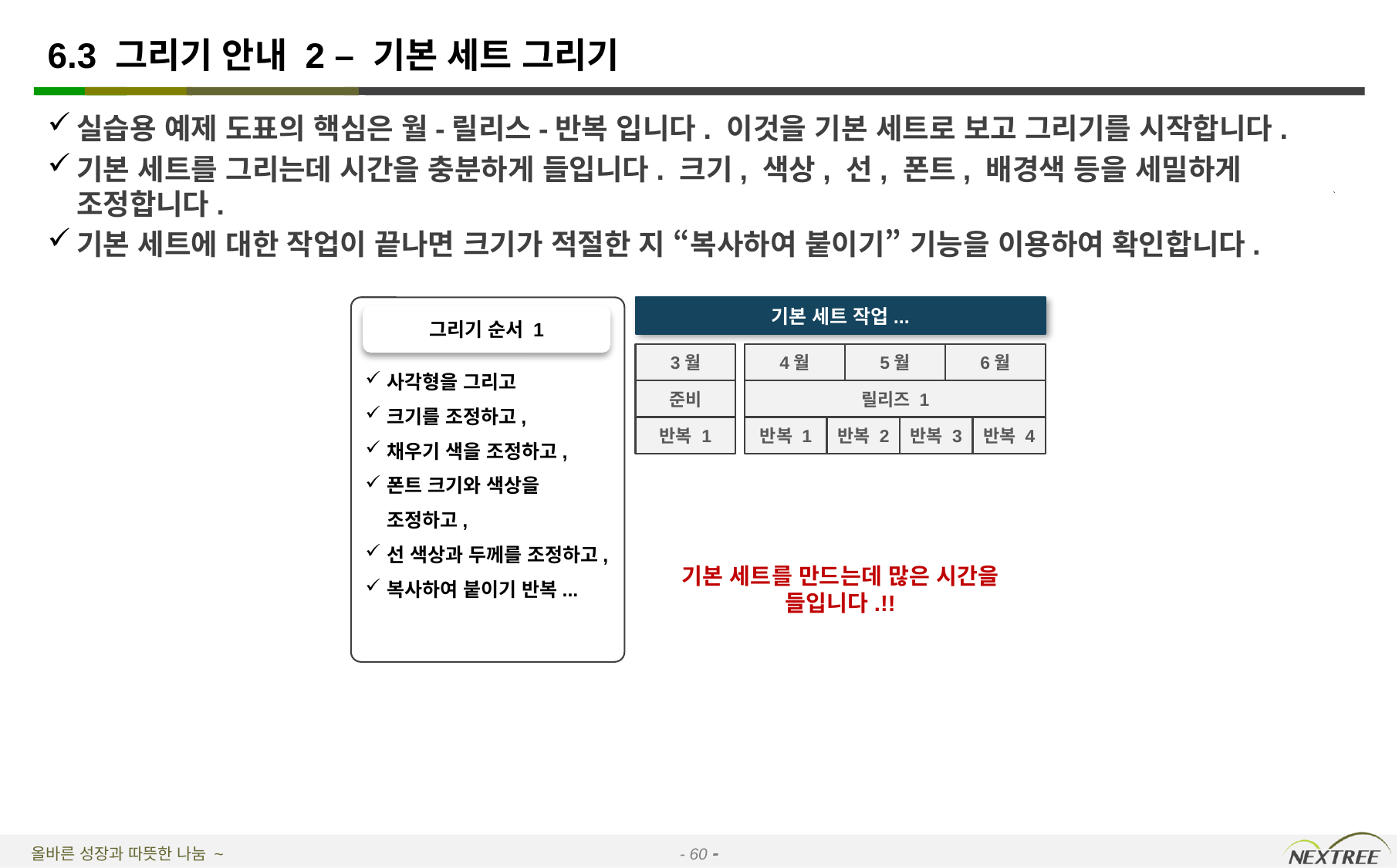

# 6.3 그리기 안내 2 – 기본 세트 그리기
실습용 예제 도표의 핵심은 월-릴리스-반복 입니다. 이것을 기본 세트로 보고 그리기를 시작합니다.
기본 세트를 그리는데 시간을 충분하게 들입니다. 크기, 색상, 선, 폰트, 배경색 등을 세밀하게 조정합니다.
기본 세트에 대한 작업이 끝나면 크기가 적절한 지 “복사하여 붙이기” 기능을 이용하여 확인합니다.
사각형을 그리고
크기를 조정하고,
채우기 색을 조정하고,
폰트 크기와 색상을 조정하고,
선 색상과 두께를 조정하고,
복사하여 붙이기 반복...
기본 세트 작업...
그리기 순서 1
3월
4월
5월
6월
준비
릴리즈 1
반복 1
반복 1
반복 2
반복 3
반복 4
기본 세트를 만드는데 많은 시간을 들입니다.!!